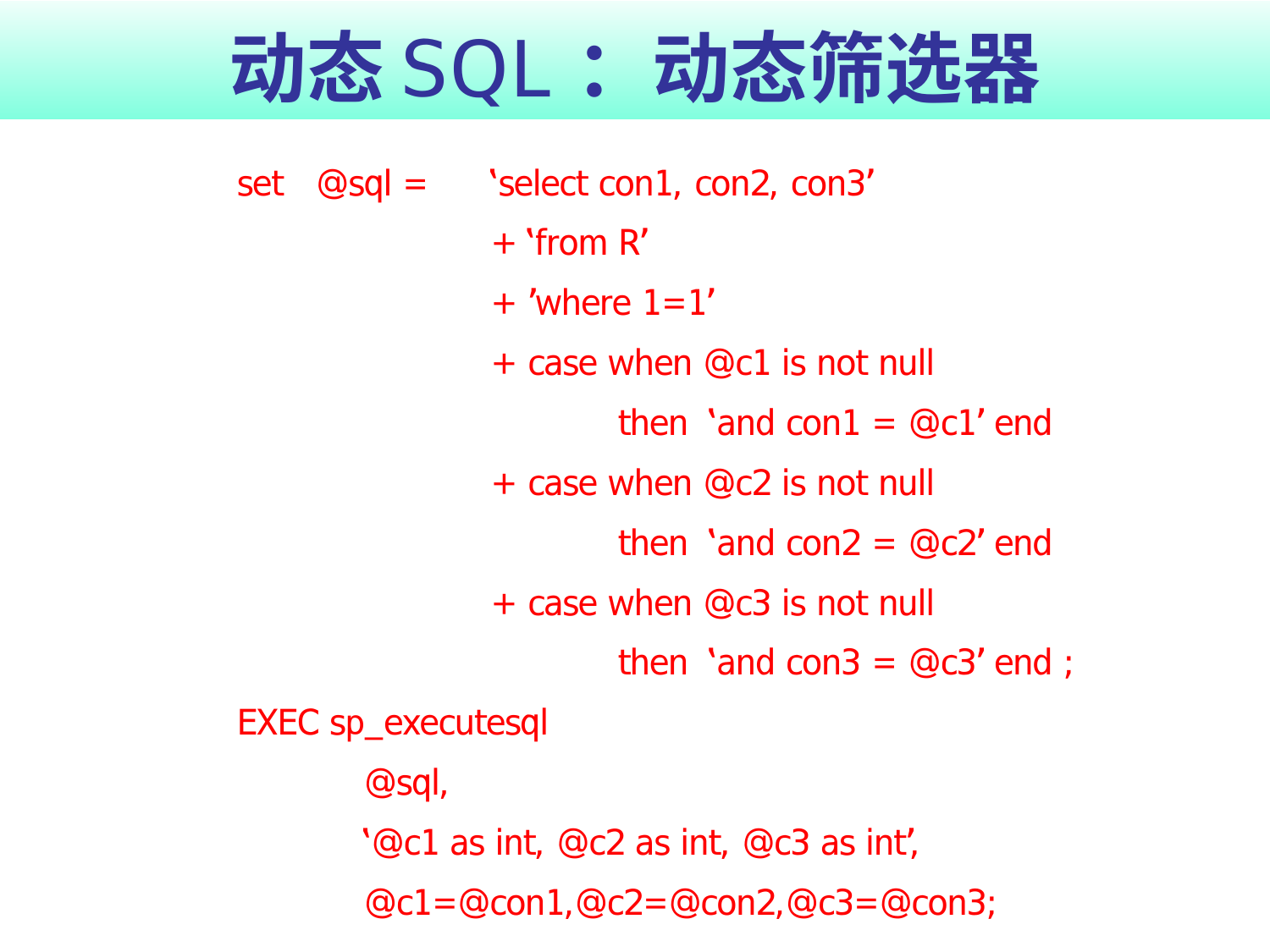

# 动态SQL：动态筛选器
set   @sql = 	‘select con1, con2, con3’
		+ ‘from R’
		+ ’where 1=1’
		+ case when @c1 is not null
			then  ‘and con1 = @c1’ end
		+ case when @c2 is not null
			then  ‘and con2 = @c2’ end
		+ case when @c3 is not null
			then  ‘and con3 = @c3’ end ;
EXEC sp_executesql
	@sql,
	‘@c1 as int, @c2 as int, @c3 as int’,
	@c1=@con1,@c2=@con2,@c3=@con3;